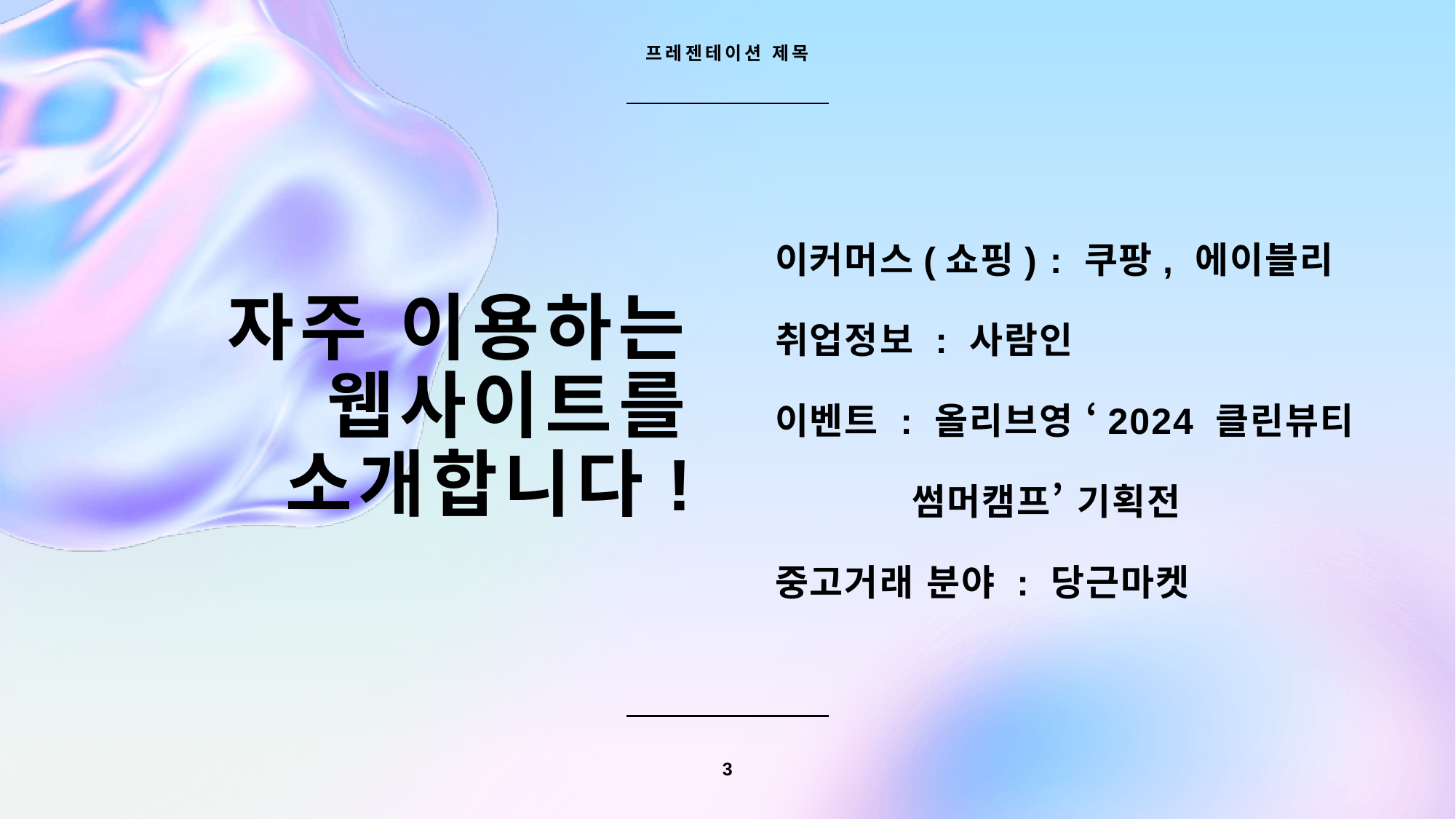

프레젠테이션 제목
이커머스(쇼핑) : 쿠팡, 에이블리
취업정보 : 사람인
이벤트 : 올리브영 ‘2024 클린뷰티
           썸머캠프’ 기획전
중고거래 분야 : 당근마켓
# 자주 이용하는 웹사이트를 소개합니다!
3